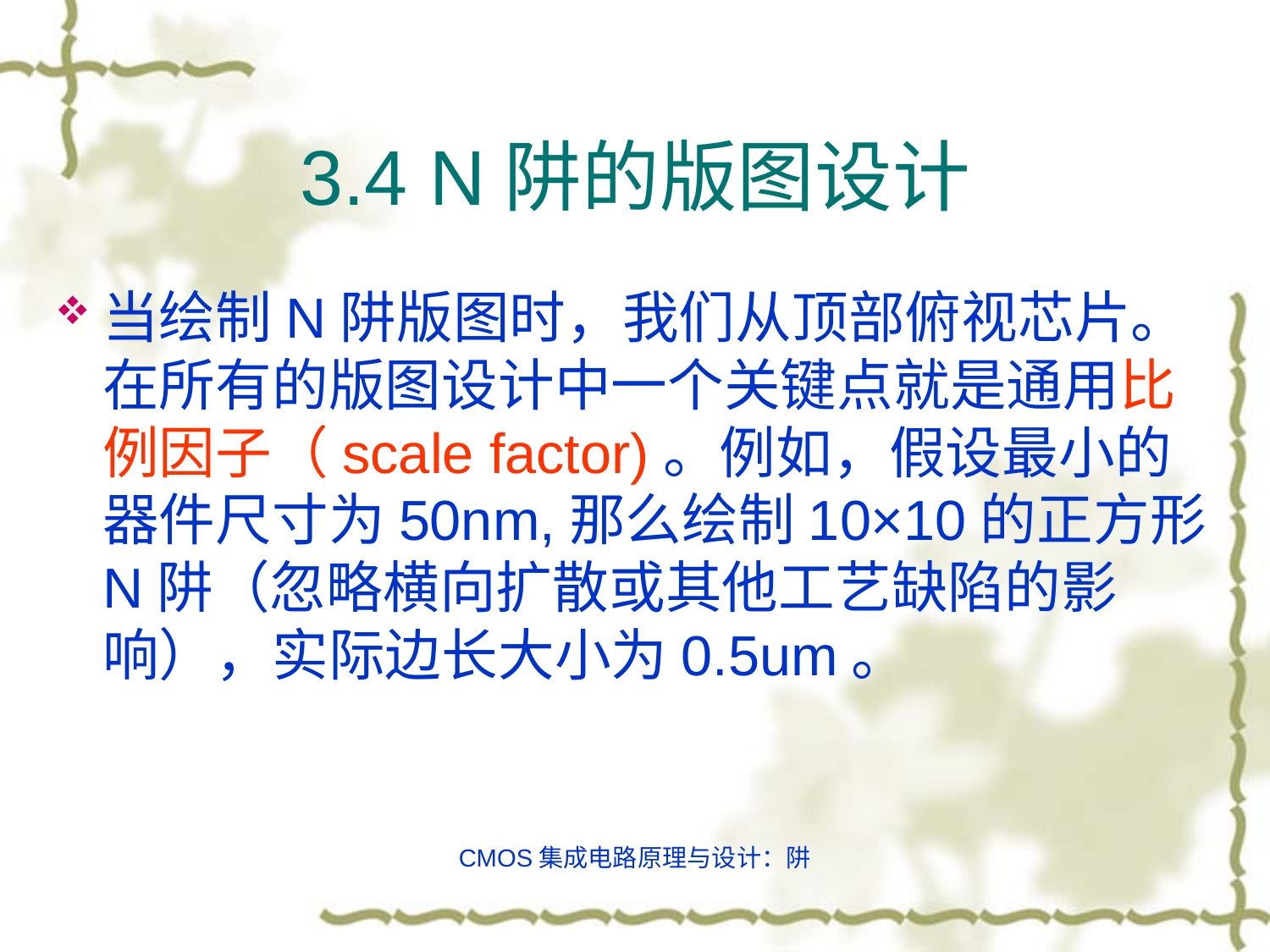

# 3.4 N阱的版图设计
当绘制N阱版图时，我们从顶部俯视芯片。在所有的版图设计中一个关键点就是通用比例因子（scale factor)。例如，假设最小的器件尺寸为50nm,那么绘制10×10的正方形N阱（忽略横向扩散或其他工艺缺陷的影响），实际边长大小为0.5um。
CMOS集成电路原理与设计：阱
15